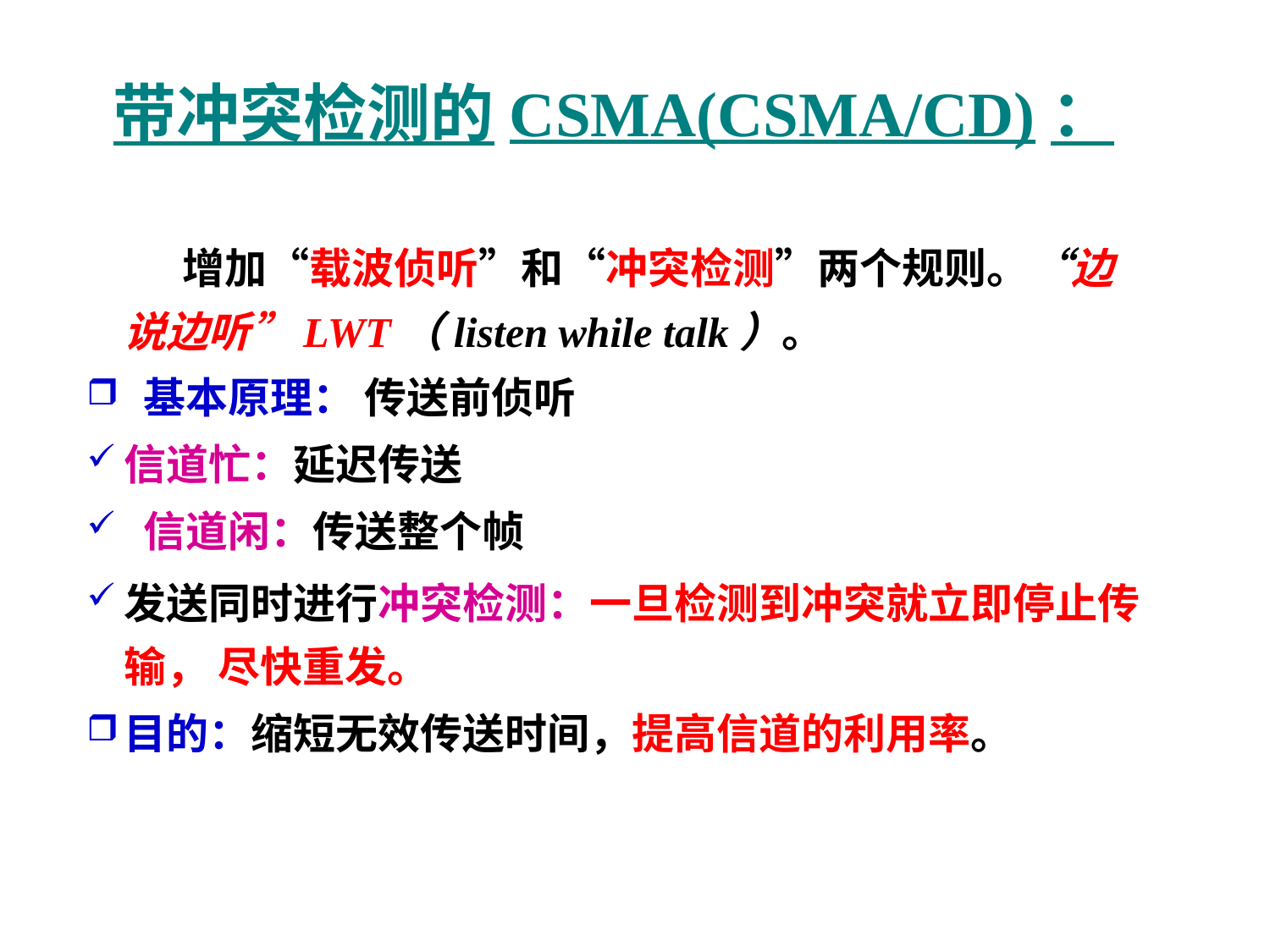

# 带冲突检测的CSMA(CSMA/CD)：
         增加“载波侦听”和“冲突检测”两个规则。“边说边听”LWT（listen while talk）。
 基本原理： 传送前侦听
信道忙：延迟传送
 信道闲：传送整个帧
发送同时进行冲突检测：一旦检测到冲突就立即停止传输， 尽快重发。
目的：缩短无效传送时间，提高信道的利用率。
69